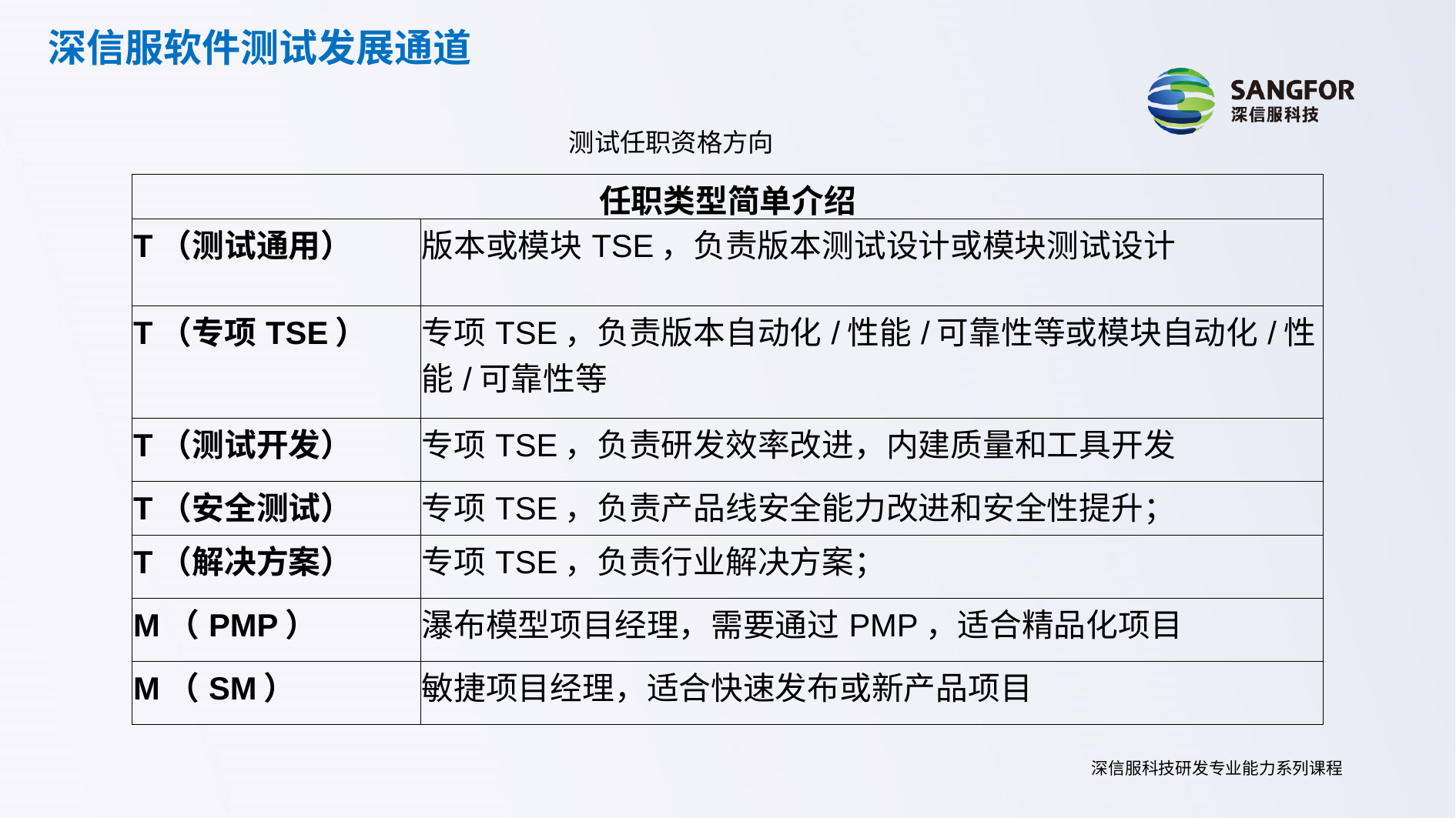

深信服软件测试发展通道
测试任职资格方向
| 任职类型简单介绍 |  |
| --- | --- |
| T（测试通用） | 版本或模块TSE，负责版本测试设计或模块测试设计 |
| T（专项TSE） | 专项TSE，负责版本自动化/性能/可靠性等或模块自动化/性能/可靠性等 |
| T（测试开发） | 专项TSE，负责研发效率改进，内建质量和工具开发 |
| T（安全测试） | 专项TSE，负责产品线安全能力改进和安全性提升； |
| T（解决方案） | 专项TSE，负责行业解决方案； |
| M（PMP） | 瀑布模型项目经理，需要通过PMP，适合精品化项目 |
| M（SM） | 敏捷项目经理，适合快速发布或新产品项目 |